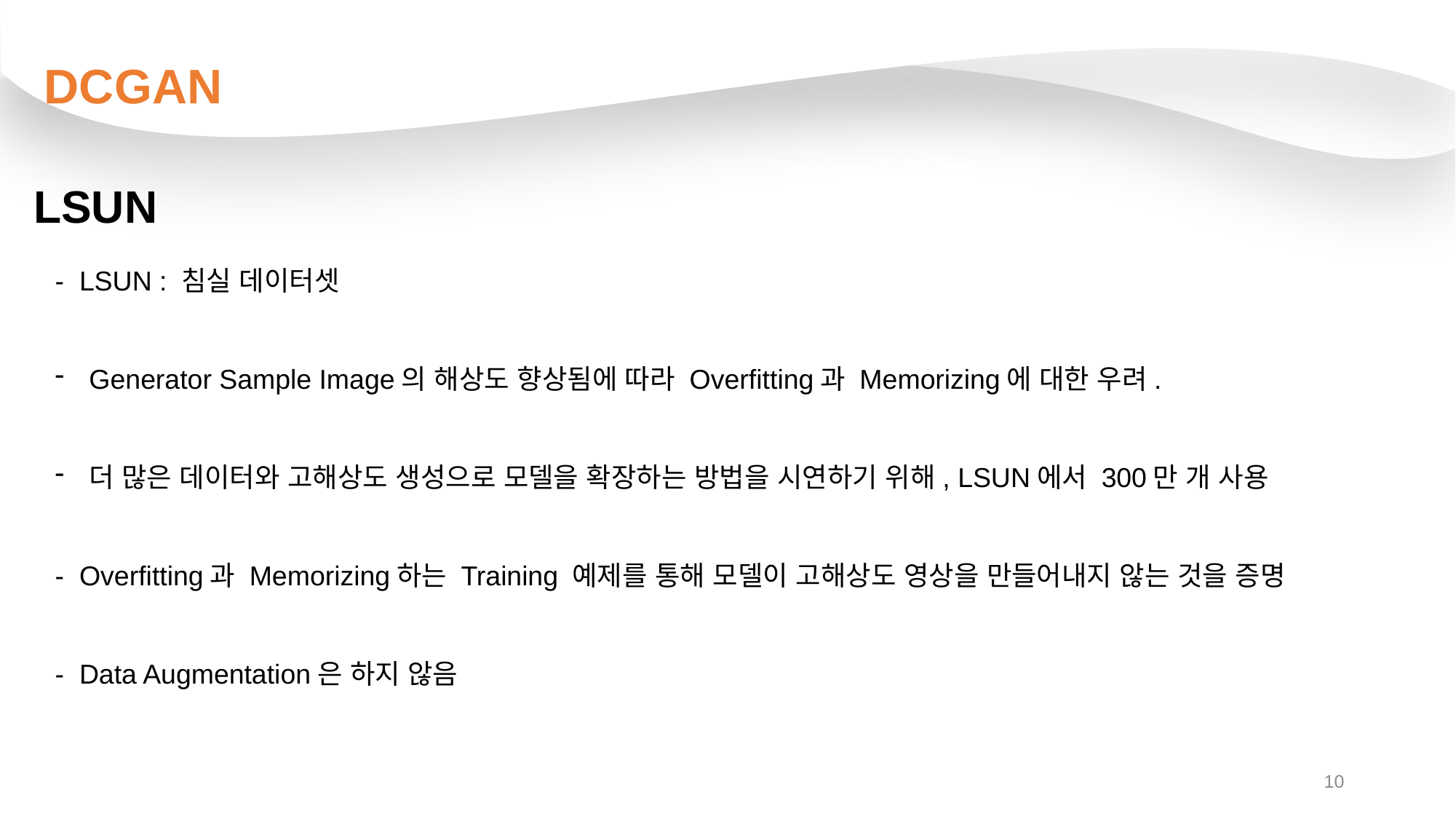

DCGAN

LSUN
-  LSUN : 침실 데이터셋

Generator Sample Image의 해상도 향상됨에 따라 Overfitting과 Memorizing에 대한 우려.

더 많은 데이터와 고해상도 생성으로 모델을 확장하는 방법을 시연하기 위해, LSUN에서 300만 개 사용

-  Overfitting과 Memorizing하는 Training 예제를 통해 모델이 고해상도 영상을 만들어내지 않는 것을 증명

-  Data Augmentation은 하지 않음
10